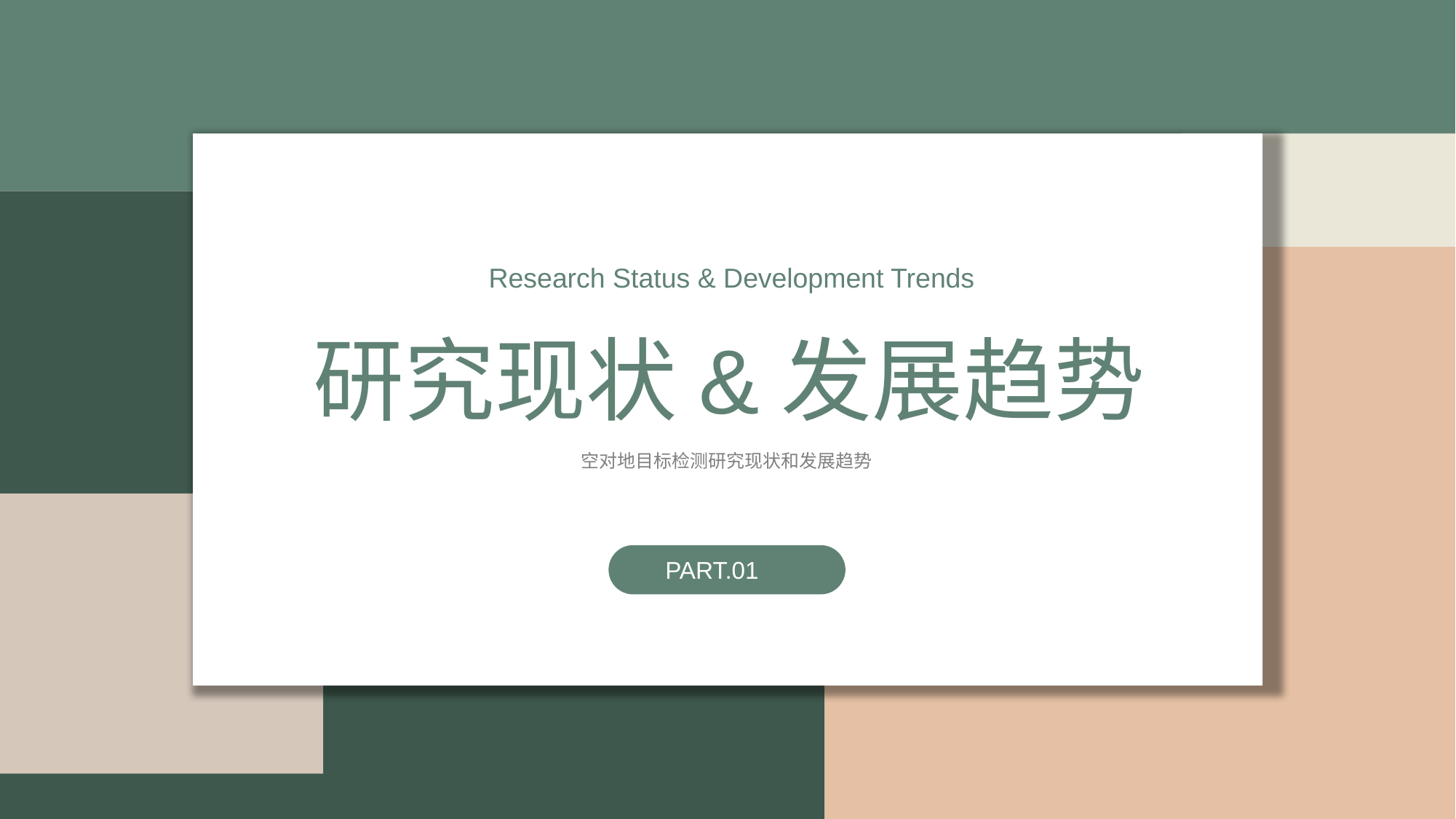

Research Status & Development Trends

研究现状&发展趋势
空对地目标检测研究现状和发展趋势

PART.01